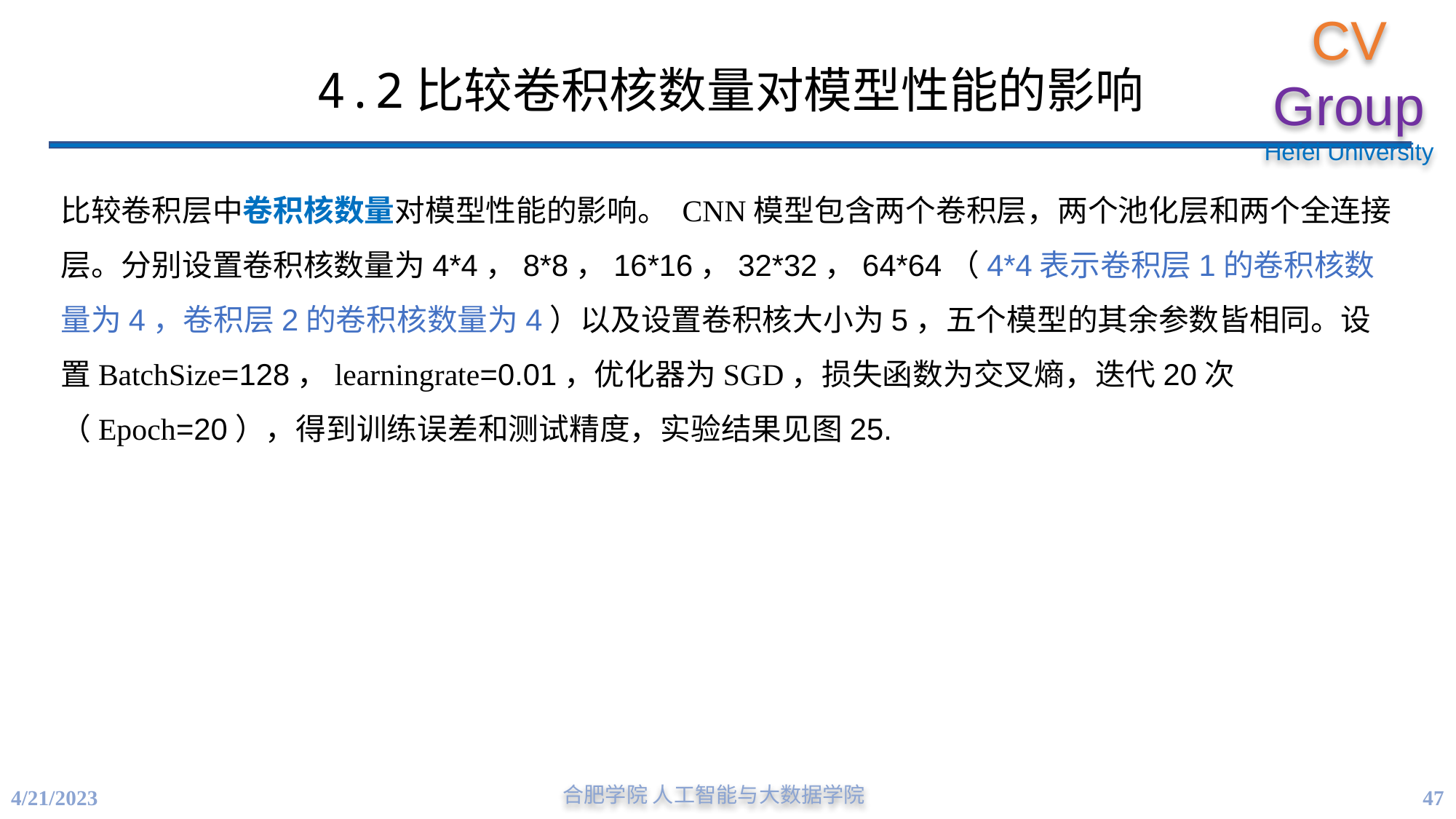

# 4.2比较卷积核数量对模型性能的影响
比较卷积层中卷积核数量对模型性能的影响。 CNN模型包含两个卷积层，两个池化层和两个全连接层。分别设置卷积核数量为4*4，8*8，16*16，32*32，64*64（4*4表示卷积层1的卷积核数量为4，卷积层2的卷积核数量为4）以及设置卷积核大小为5，五个模型的其余参数皆相同。设置BatchSize=128，learningrate=0.01，优化器为SGD，损失函数为交叉熵，迭代20次（Epoch=20），得到训练误差和测试精度，实验结果见图25.
47
4/21/2023
合肥学院 人工智能与大数据学院